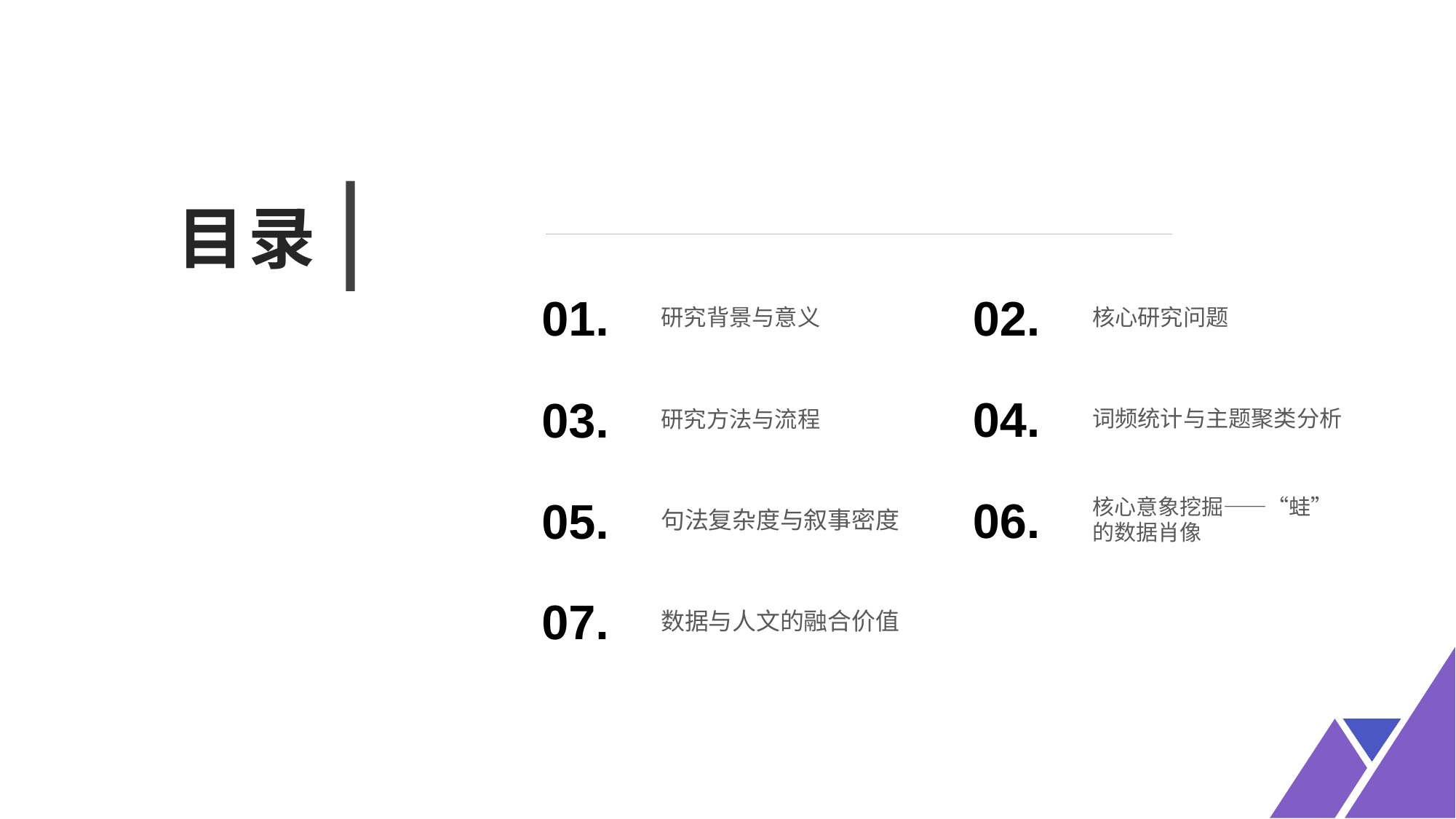

目录
01.
02.
研究背景与意义
核心研究问题
04.
03.
词频统计与主题聚类分析
研究方法与流程
06.
05.
核心意象挖掘——“蛙”的数据肖像
句法复杂度与叙事密度
07.
数据与人文的融合价值